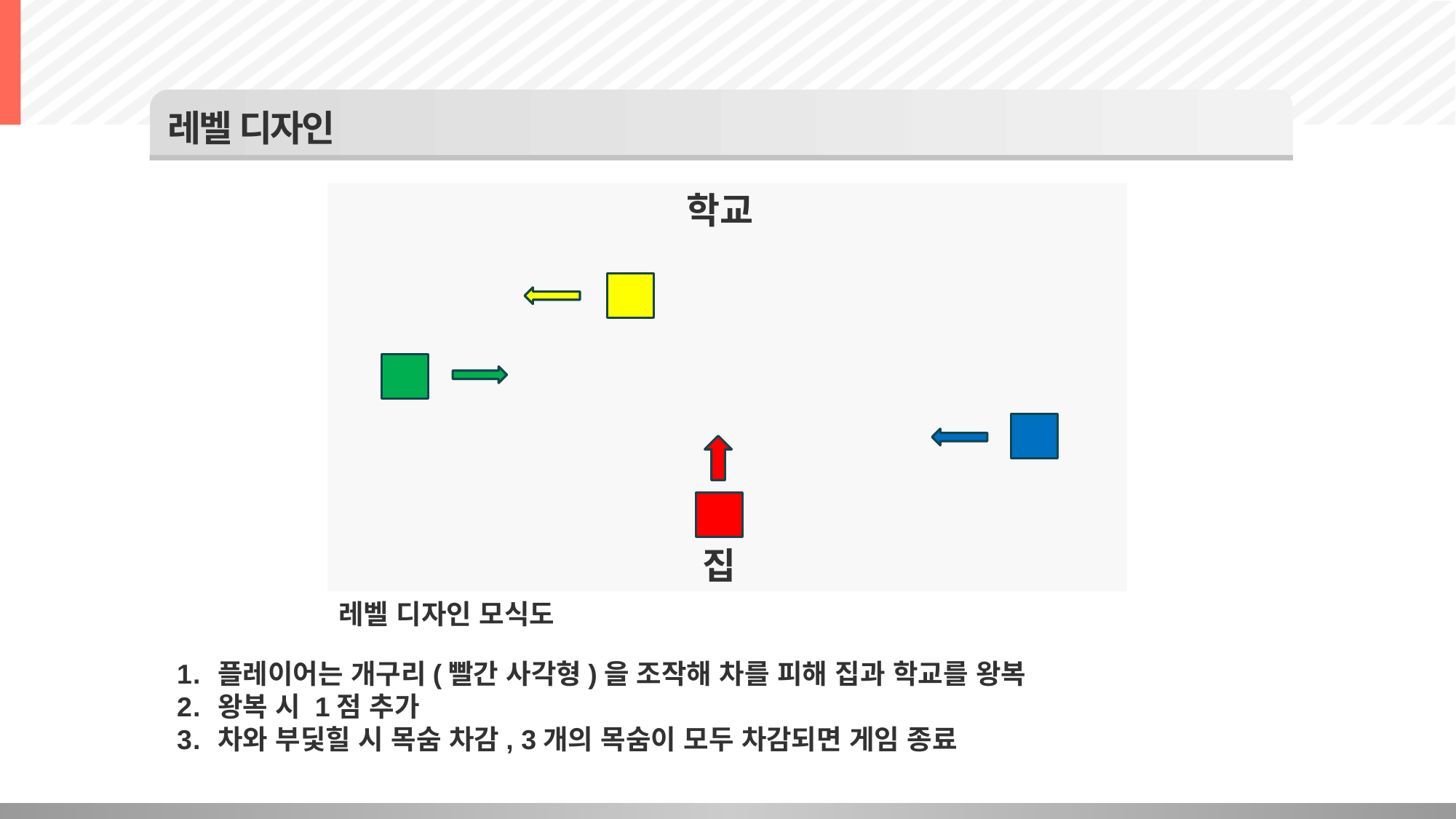

레벨 디자인
학교

집
레벨 디자인 모식도

플레이어는 개구리(빨간 사각형)을 조작해 차를 피해 집과 학교를 왕복
왕복 시 1점 추가
차와 부딫힐 시 목숨 차감, 3개의 목숨이 모두 차감되면 게임 종료